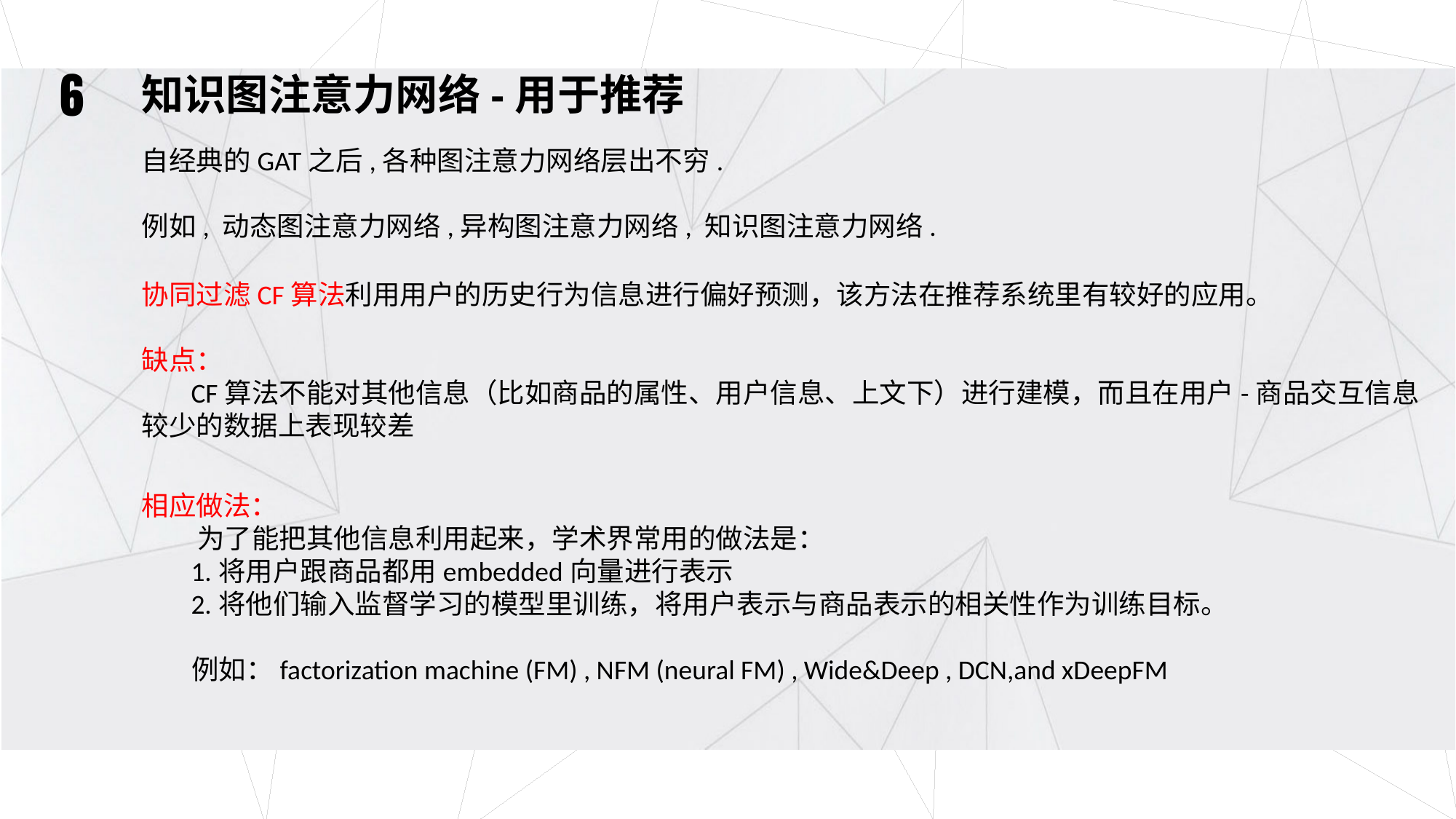

6
知识图注意力网络-用于推荐
      自经典的GAT之后,各种图注意力网络层出不穷.

      例如, 动态图注意力网络,异构图注意力网络, 知识图注意力网络.
协同过滤CF算法利用用户的历史行为信息进行偏好预测，该方法在推荐系统里有较好的应用。

缺点：
        CF算法不能对其他信息（比如商品的属性、用户信息、上文下）进行建模，而且在用户-商品交互信息较少的数据上表现较差
相应做法：
        为了能把其他信息利用起来，学术界常用的做法是：
        1.将用户跟商品都用embedded向量进行表示
        2.将他们输入监督学习的模型里训练，将用户表示与商品表示的相关性作为训练目标。

       例如：factorization machine (FM) , NFM (neural FM) , Wide&Deep , DCN,and xDeepFM